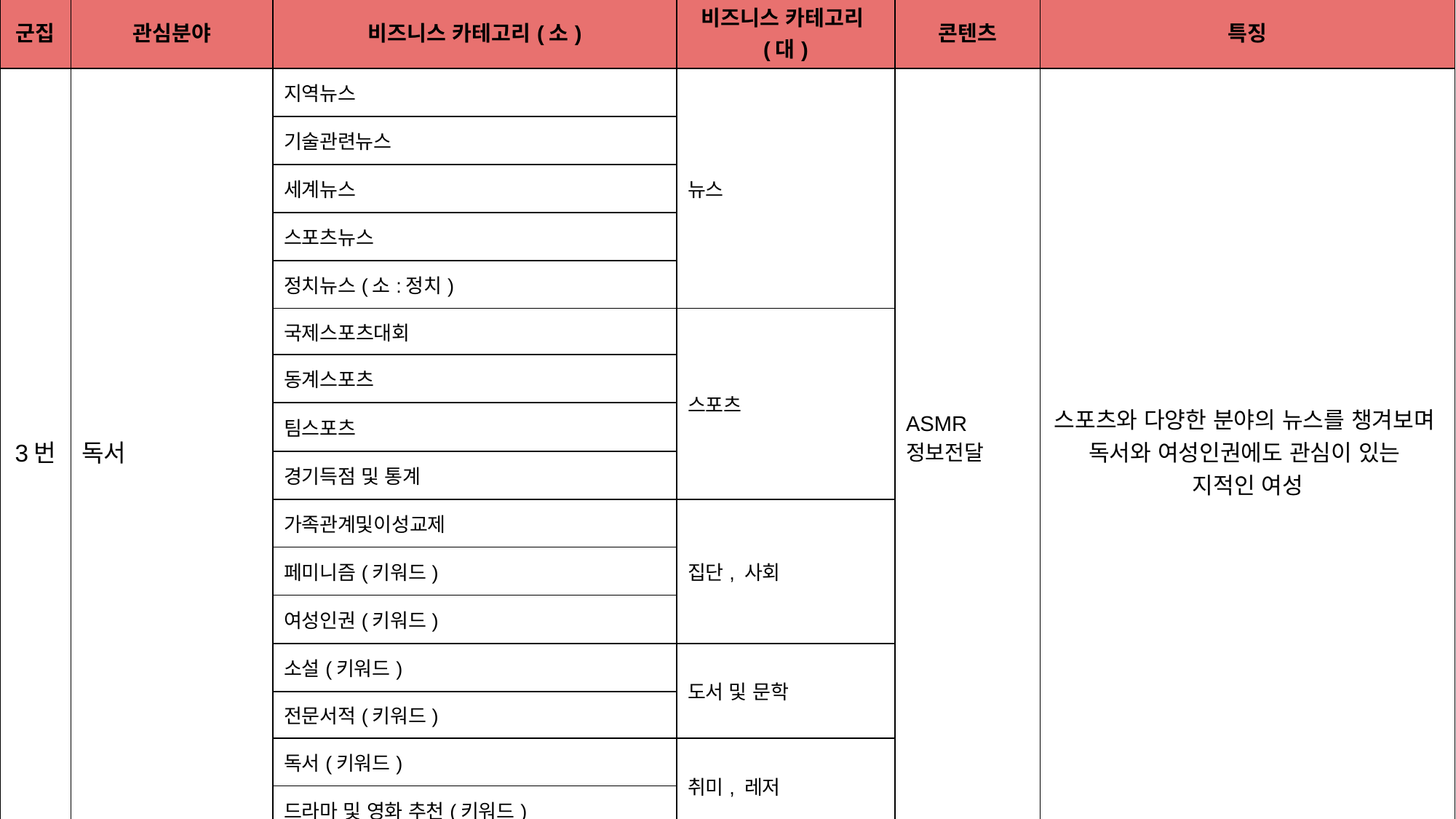

| 군집 | 관심분야 | 비즈니스 카테고리(소) | 비즈니스 카테고리(대) | 콘텐츠 | 특징 |
| --- | --- | --- | --- | --- | --- |
| 3번 | 독서 | 지역뉴스 | 뉴스 | ASMR 정보전달 | 스포츠와 다양한 분야의 뉴스를 챙겨보며 독서와 여성인권에도 관심이 있는 지적인 여성 |
|  |  | 기술관련뉴스 |  |  |  |
|  |  | 세계뉴스 |  |  |  |
|  |  | 스포츠뉴스 |  |  |  |
|  |  | 정치뉴스(소:정치) |  |  |  |
|  |  | 국제스포츠대회 | 스포츠 |  |  |
|  |  | 동계스포츠 |  |  |  |
|  |  | 팀스포츠 |  |  |  |
|  |  | 경기득점 및 통계 |  |  |  |
|  |  | 가족관계및이성교제 | 집단, 사회 |  |  |
|  |  | 페미니즘(키워드) |  |  |  |
|  |  | 여성인권(키워드) |  |  |  |
|  |  | 소설(키워드) | 도서 및 문학 |  |  |
|  |  | 전문서적(키워드) |  |  |  |
|  |  | 독서(키워드) | 취미, 레저 |  |  |
|  |  | 드라마 및 영화 추천(키워드) |  |  |  |